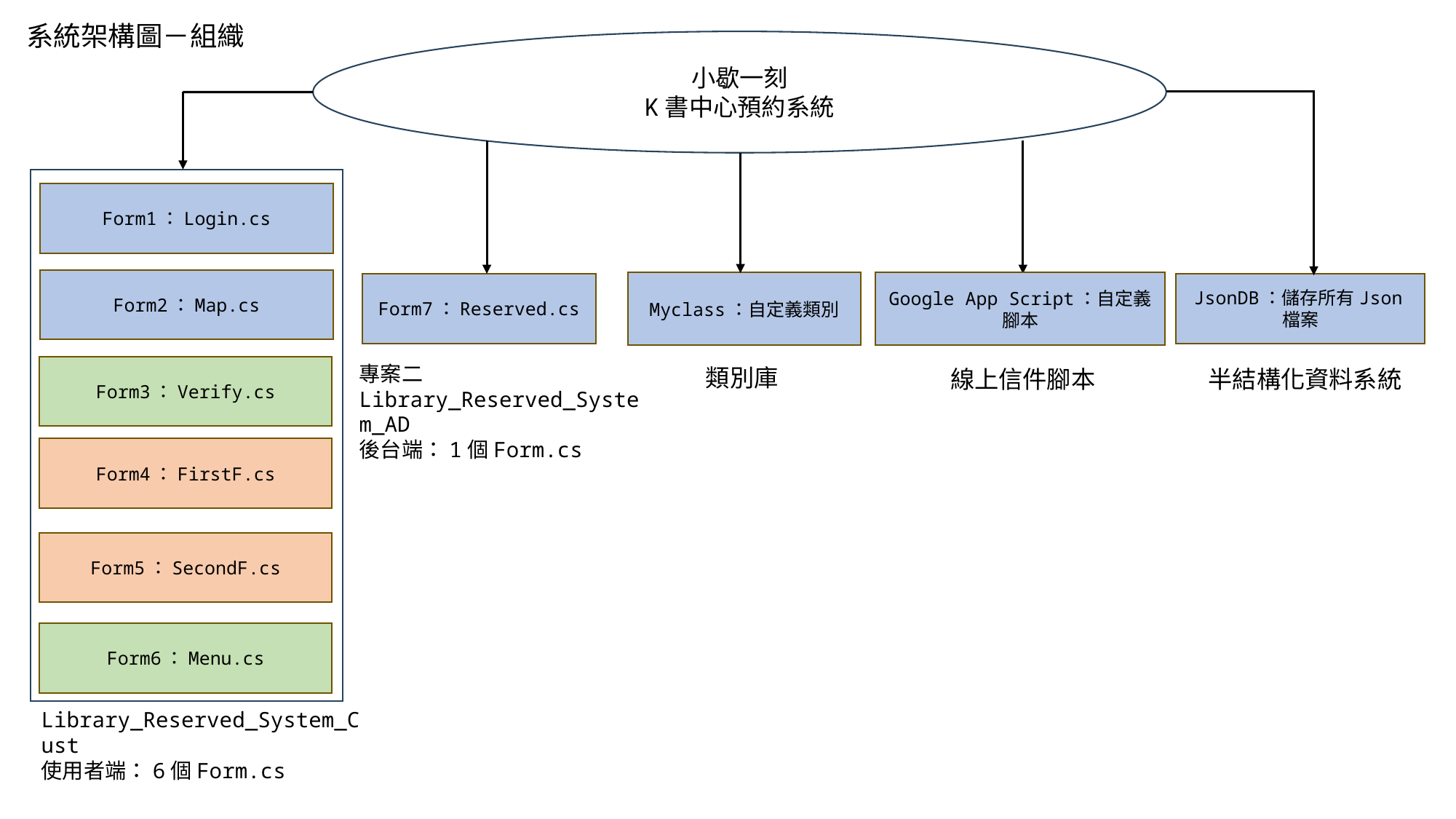

系統架構圖－組織
小歇一刻
K書中心預約系統

Form1：Login.cs
Form2：Map.cs
Myclass：自定義類別
類別庫
Google App Script：自定義腳本
線上信件腳本
Form7：Reserved.cs
JsonDB：儲存所有Json檔案
專案二
Library_Reserved_System_AD
後台端：1個Form.cs
Form3：Verify.cs
半結構化資料系統
Form4：FirstF.cs
Form5：SecondF.cs
Form6：Menu.cs
Library_Reserved_System_Cust
使用者端：6個Form.cs